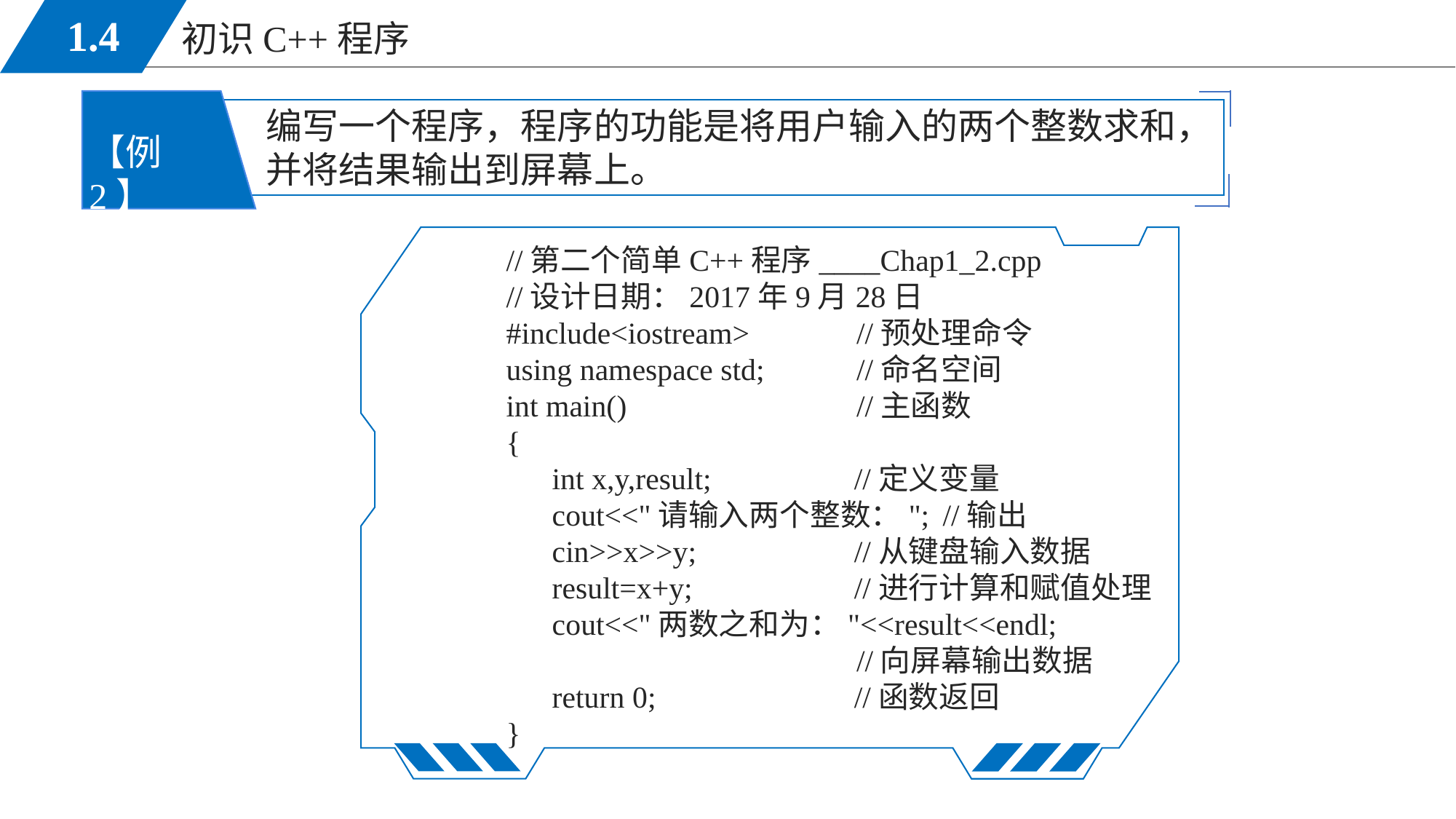

编写一个程序，程序的功能是将用户输入的两个整数求和，并将结果输出到屏幕上。

【例2】

//第二个简单C++程序____Chap1_2.cpp
//设计日期：2017年9月28日
#include<iostream>	   //预处理命令
using namespace std;	   //命名空间
int main()		   //主函数
{
      int x,y,result;	                 //定义变量
      cout<<"请输入两个整数：";	//输出
      cin>>x>>y;	                 //从键盘输入数据
      result=x+y;	                 //进行计算和赋值处理
      cout<<"两数之和为："<<result<<endl;
			   //向屏幕输出数据
      return 0;	                 //函数返回
}